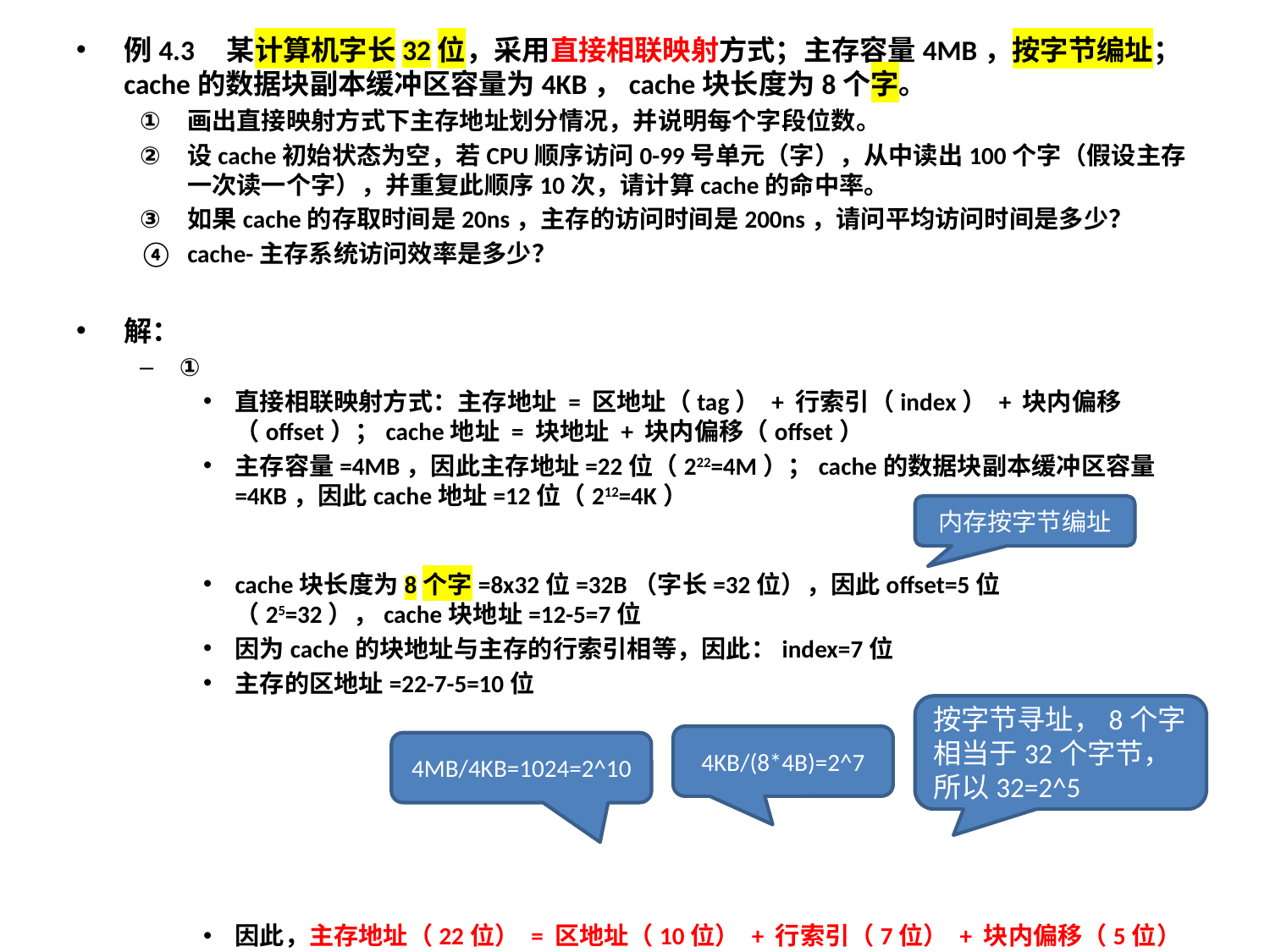

例4.3    某计算机字长32位，采用直接相联映射方式；主存容量4MB，按字节编址；cache的数据块副本缓冲区容量为4KB，cache块长度为8个字。
画出直接映射方式下主存地址划分情况，并说明每个字段位数。
设cache初始状态为空，若CPU顺序访问0-99号单元（字），从中读出100个字（假设主存一次读一个字），并重复此顺序10次，请计算cache的命中率。
如果cache的存取时间是20ns，主存的访问时间是200ns，请问平均访问时间是多少？
cache-主存系统访问效率是多少？

解：
①
直接相联映射方式：主存地址 = 区地址（tag） + 行索引（index） + 块内偏移（offset）；cache地址 = 块地址 + 块内偏移（offset）
主存容量=4MB，因此主存地址=22位（222=4M）；cache的数据块副本缓冲区容量=4KB，因此cache地址=12位（212=4K）

cache块长度为8个字=8x32位=32B（字长=32位），因此offset=5位（25=32），cache块地址=12-5=7位
因为cache的块地址与主存的行索引相等，因此：index=7位
主存的区地址=22-7-5=10位

因此，主存地址（22位） = 区地址（10位） + 行索引（7位） + 块内偏移（5位）

内存按字节编址
按字节寻址，8个字相当于32个字节，所以32=2^5
4KB/(8*4B)=2^7
4MB/4KB=1024=2^10